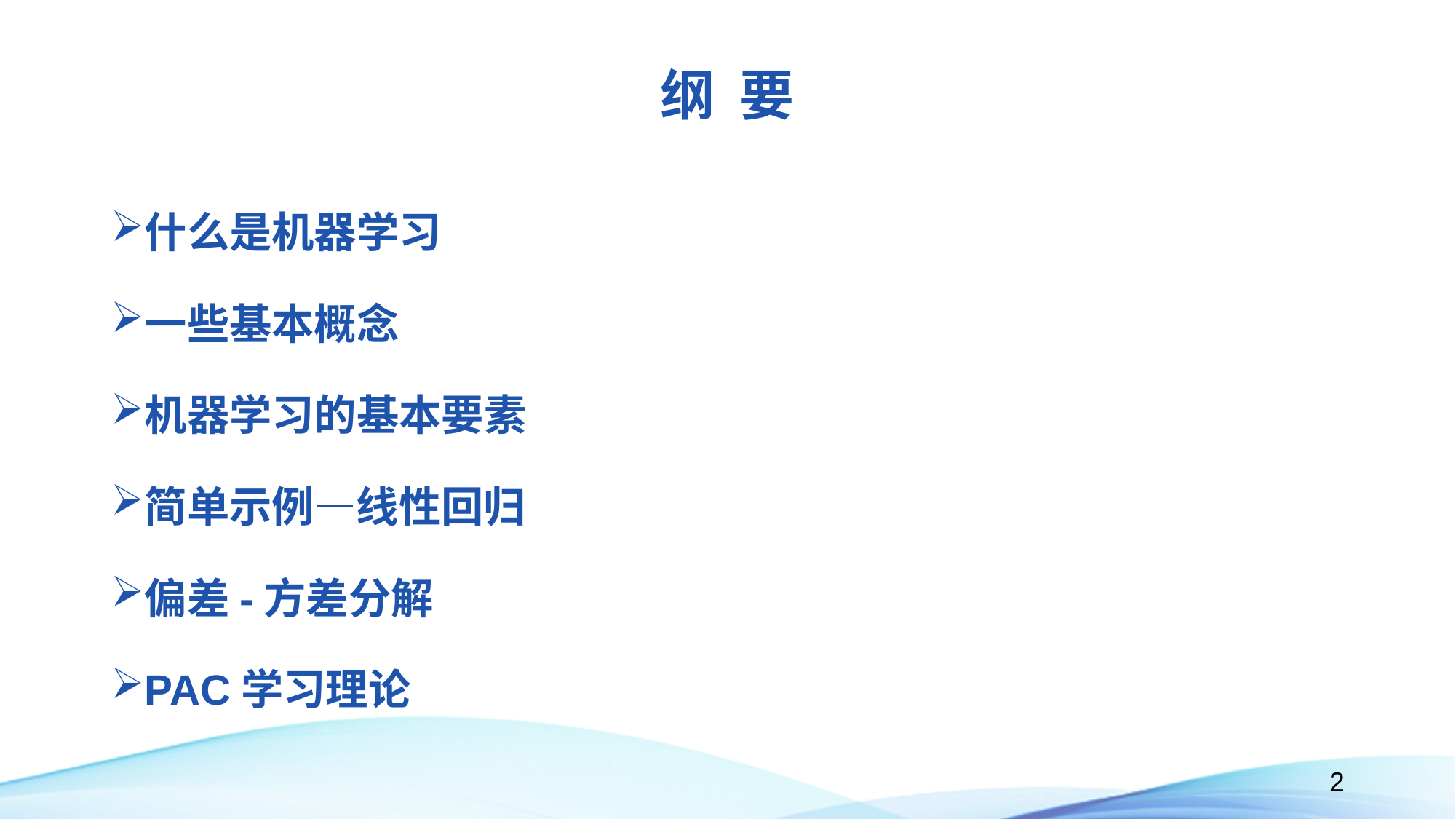

# 纲  要
什么是机器学习
一些基本概念
机器学习的基本要素
简单示例—线性回归
偏差-方差分解
PAC学习理论

2